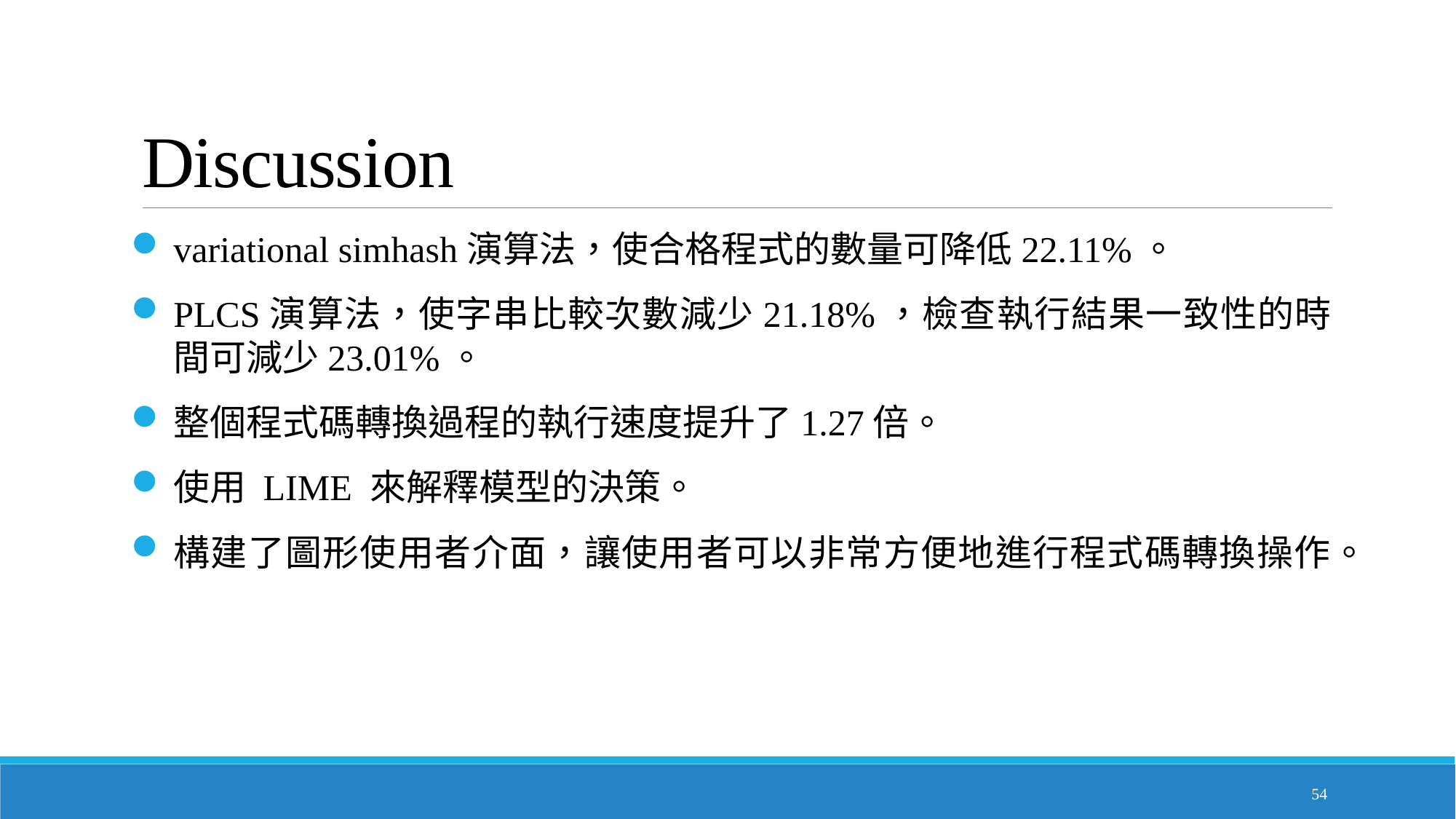

# Discussion
variational simhash演算法，使合格程式的數量可降低22.11%。
PLCS演算法，使字串比較次數減少21.18%，檢查執行結果一致性的時間可減少23.01%。
整個程式碼轉換過程的執行速度提升了1.27倍。
使用 LIME 來解釋模型的決策。
構建了圖形使用者介面，讓使用者可以非常方便地進行程式碼轉換操作。
54